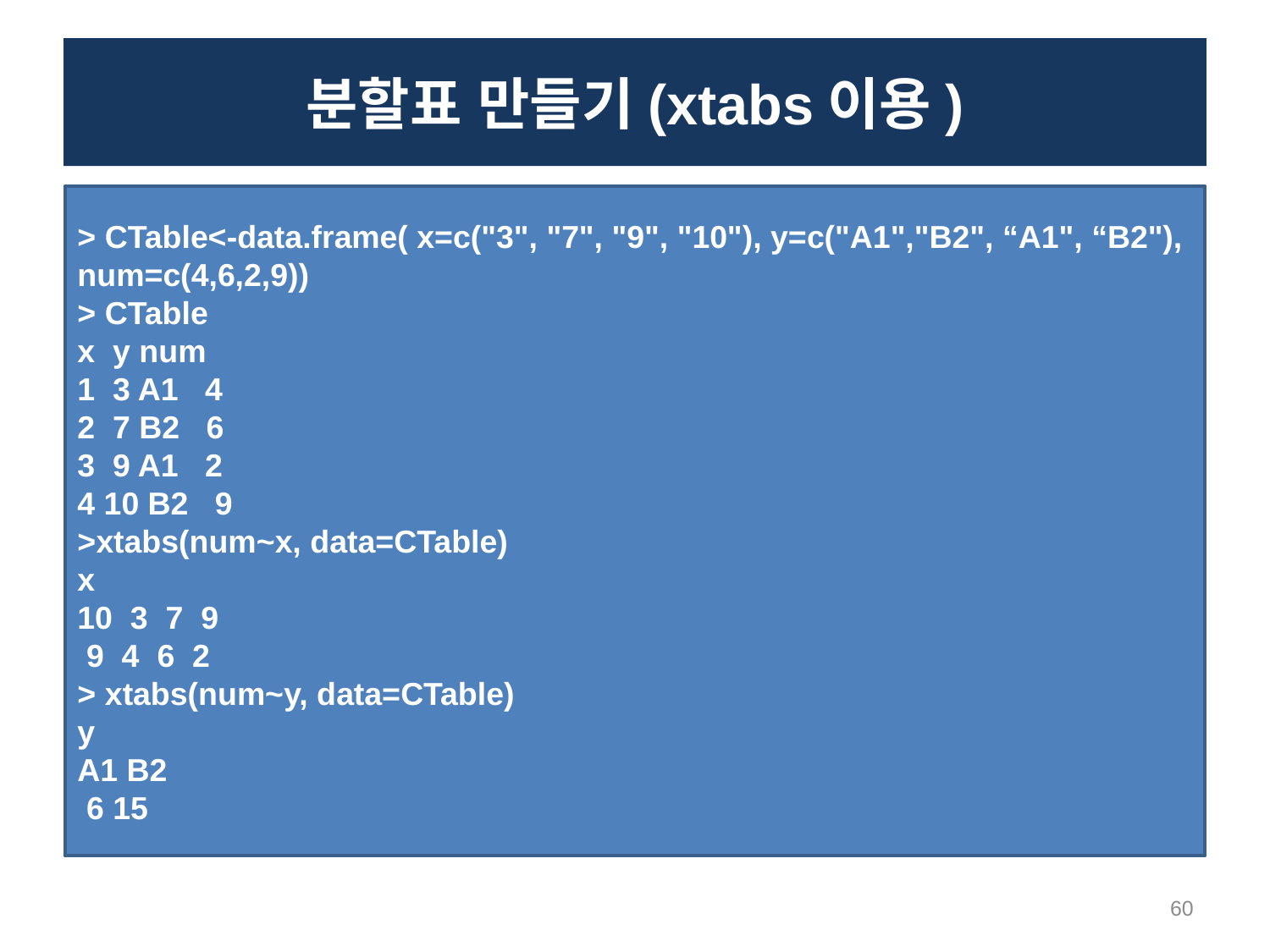

# 분할표 만들기(xtabs이용)

> CTable<-data.frame( x=c("3", "7", "9", "10"), y=c("A1","B2", “A1", “B2"), num=c(4,6,2,9))
> CTable
x  y num
1  3 A1   4
2  7 B2   6
3  9 A1   2
4 10 B2   9
>xtabs(num~x, data=CTable)
x
10  3  7  9
 9  4  6  2
> xtabs(num~y, data=CTable)
y
A1 B2
 6 15
60